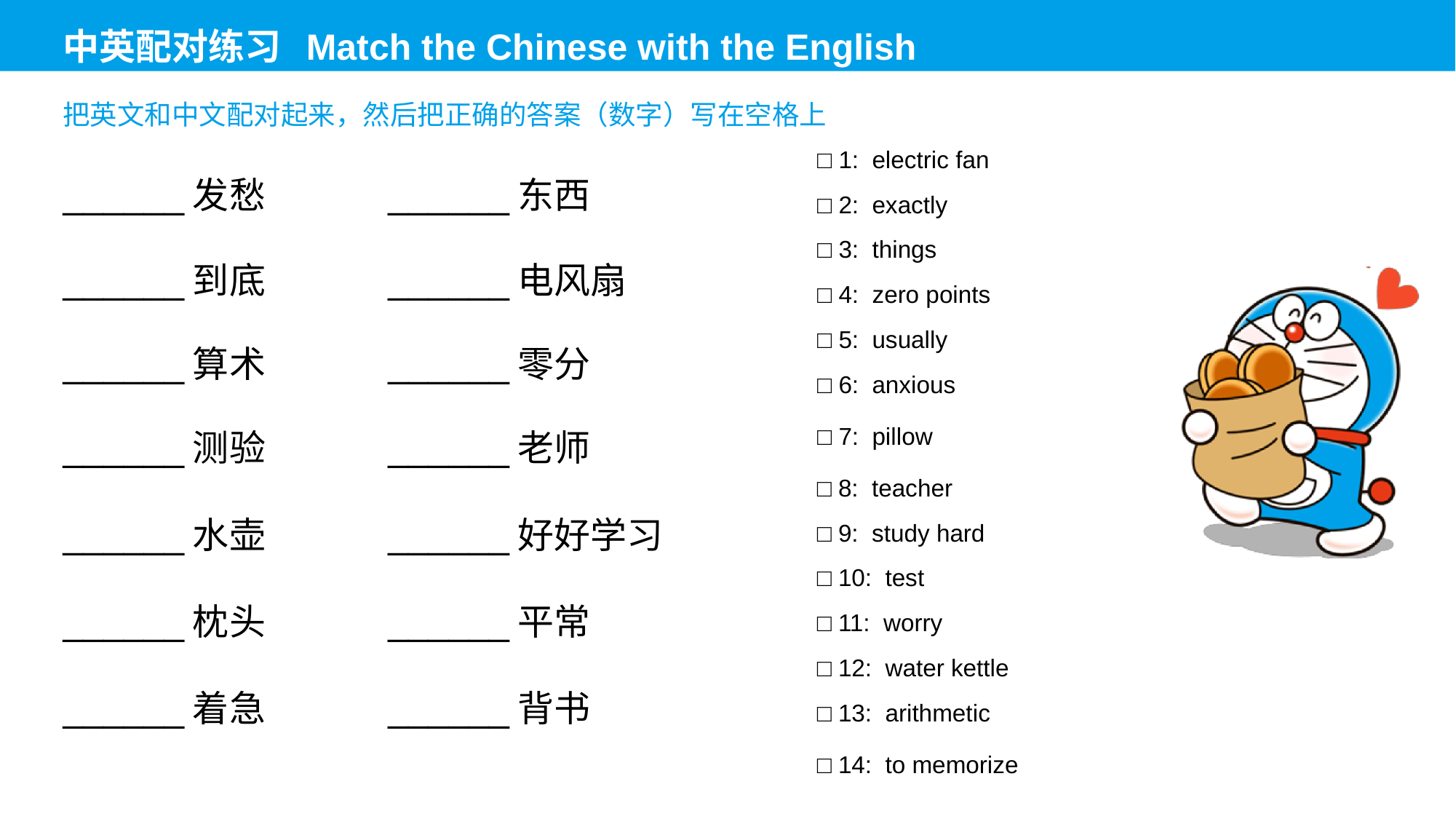

□ 1:  electric fan
______发愁
______东西
□ 2:  exactly
□ 3:  things
______到底
______电风扇
□ 4:  zero points
□ 5:  usually
______算术
______零分
□ 6:  anxious
□ 7:  pillow
______测验
______老师
□ 8:  teacher
______水壶
______好好学习
□ 9:  study hard
□ 10:  test
______枕头
______平常
□ 11:  worry
□ 12:  water kettle
______着急
______背书
□ 13:  arithmetic
□ 14:  to memorize